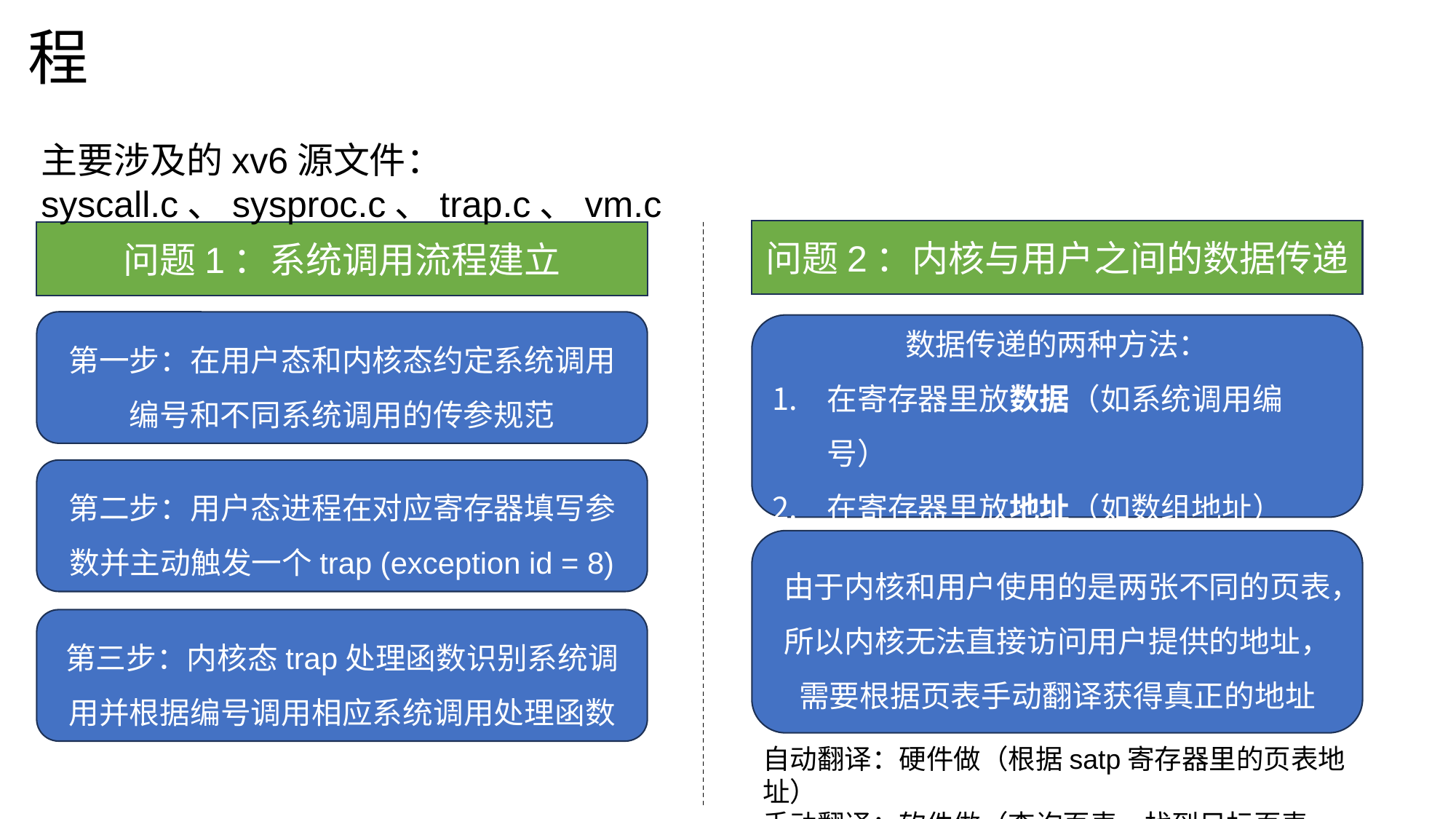

# 三、内核实现-5:用户态虚拟内存管理+系统调用流程
主要涉及的xv6源文件：syscall.c、sysproc.c、trap.c、vm.c
问题2：内核与用户之间的数据传递
问题1：系统调用流程建立
第一步：在用户态和内核态约定系统调用编号和不同系统调用的传参规范
数据传递的两种方法：
在寄存器里放数据（如系统调用编号）
在寄存器里放地址（如数组地址）
第二步：用户态进程在对应寄存器填写参数并主动触发一个trap (exception id = 8)
由于内核和用户使用的是两张不同的页表，所以内核无法直接访问用户提供的地址，
需要根据页表手动翻译获得真正的地址
第三步：内核态trap处理函数识别系统调用并根据编号调用相应系统调用处理函数
自动翻译：硬件做（根据satp寄存器里的页表地址）
手动翻译：软件做（查询页表，找到目标页表项）